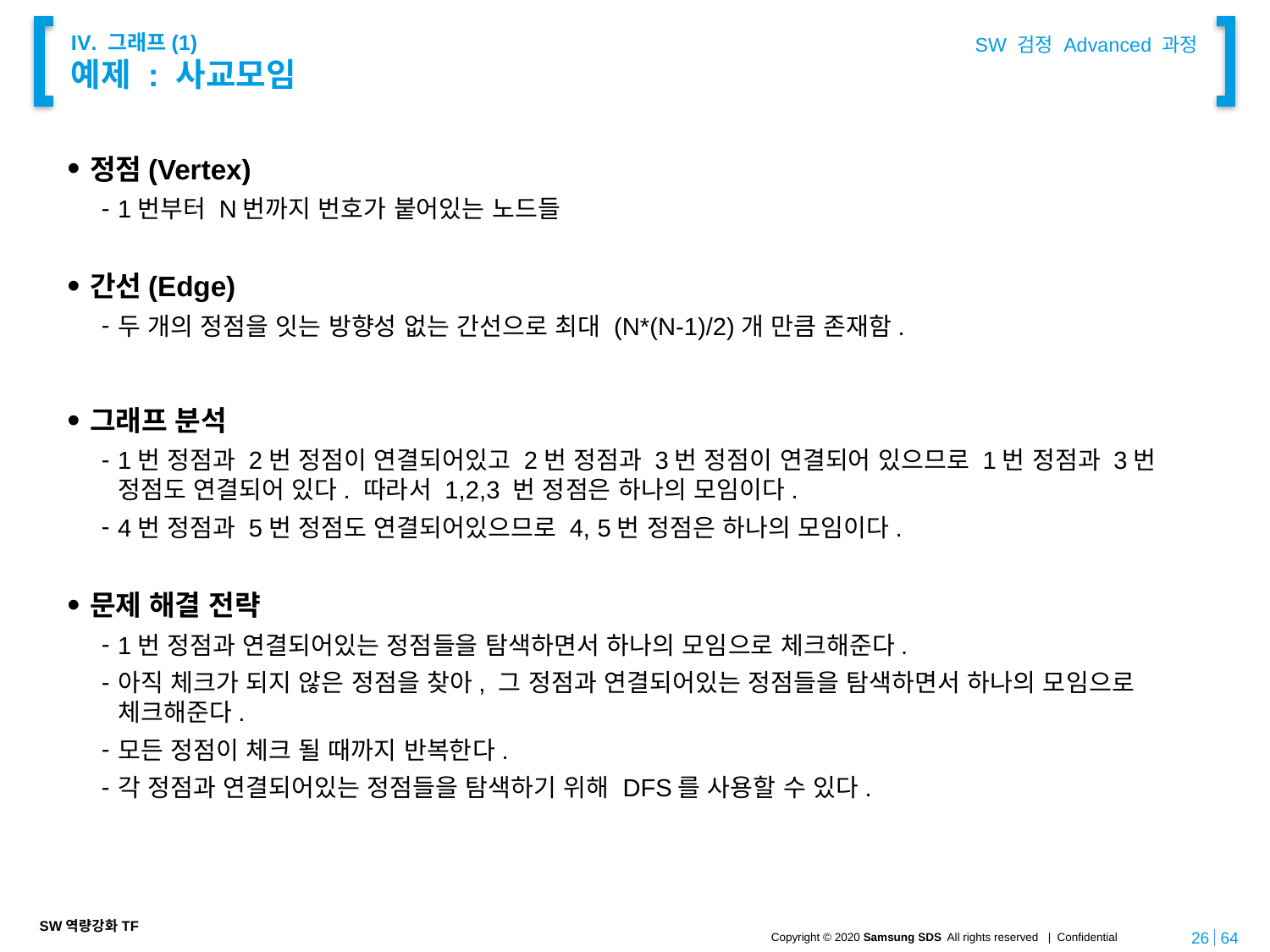

SW 검정 Advanced 과정
# IV. 그래프(1) 예제 : 사교모임
정점(Vertex)
1번부터 N번까지 번호가 붙어있는 노드들

간선(Edge)
두 개의 정점을 잇는 방향성 없는 간선으로 최대 (N*(N-1)/2)개 만큼 존재함.

그래프 분석
1번 정점과 2번 정점이 연결되어있고 2번 정점과 3번 정점이 연결되어 있으므로 1번 정점과 3번 정점도 연결되어 있다. 따라서 1,2,3 번 정점은 하나의 모임이다.
4번 정점과 5번 정점도 연결되어있으므로 4, 5번 정점은 하나의 모임이다.

문제 해결 전략
1번 정점과 연결되어있는 정점들을 탐색하면서 하나의 모임으로 체크해준다.
아직 체크가 되지 않은 정점을 찾아, 그 정점과 연결되어있는 정점들을 탐색하면서 하나의 모임으로 체크해준다.
모든 정점이 체크 될 때까지 반복한다.
각 정점과 연결되어있는 정점들을 탐색하기 위해 DFS를 사용할 수 있다.